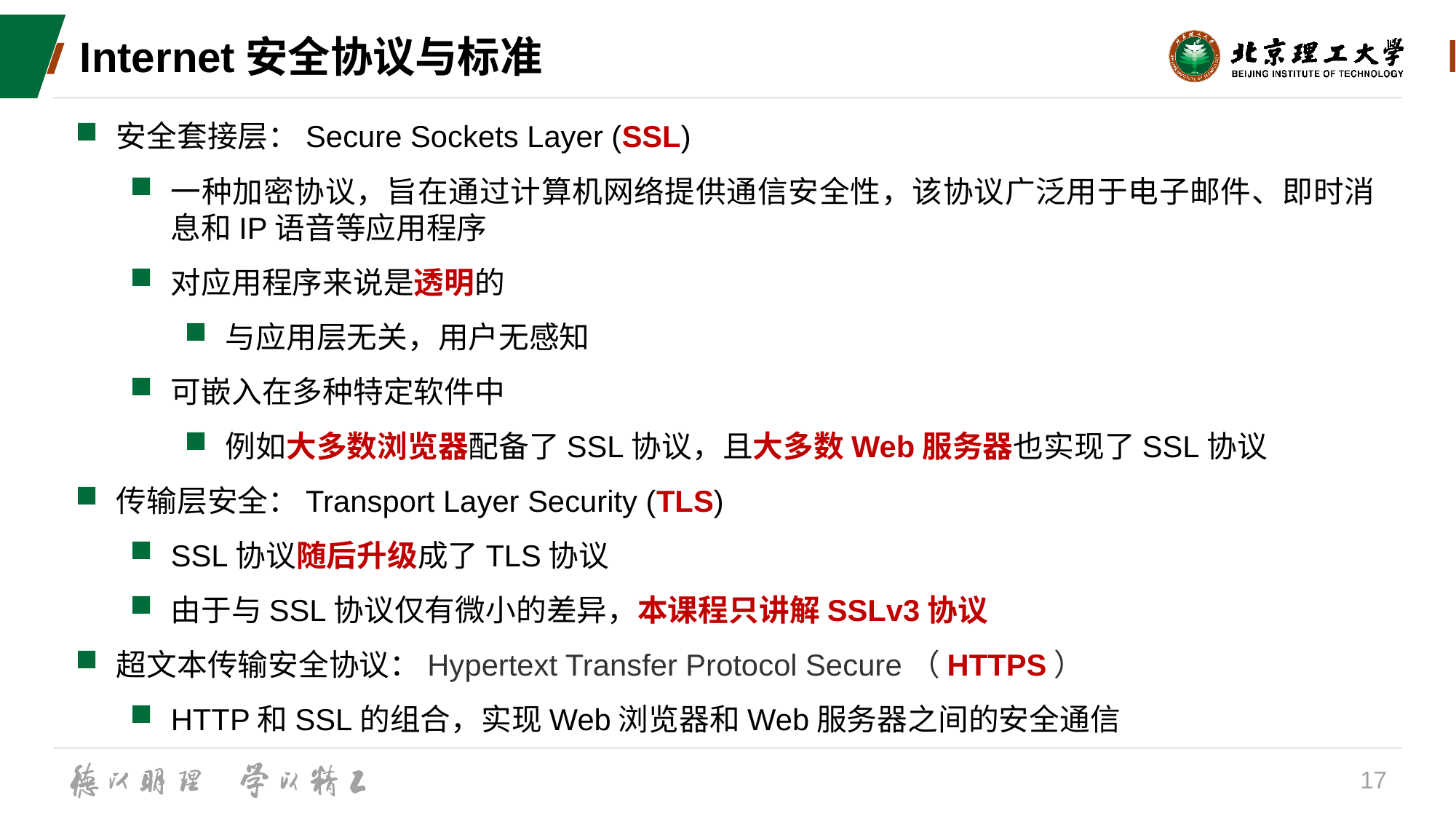

# Internet安全协议与标准
安全套接层：Secure Sockets Layer (SSL)
一种加密协议，旨在通过计算机网络提供通信安全性，该协议广泛用于电子邮件、即时消息和IP语音等应用程序
对应用程序来说是透明的
与应用层无关，用户无感知
可嵌入在多种特定软件中
例如大多数浏览器配备了SSL协议，且大多数Web服务器也实现了SSL协议
传输层安全：Transport Layer Security (TLS)
SSL协议随后升级成了TLS协议
由于与SSL协议仅有微小的差异，本课程只讲解SSLv3协议
超文本传输安全协议：Hypertext Transfer Protocol Secure（HTTPS）
HTTP和SSL的组合，实现Web浏览器和Web服务器之间的安全通信